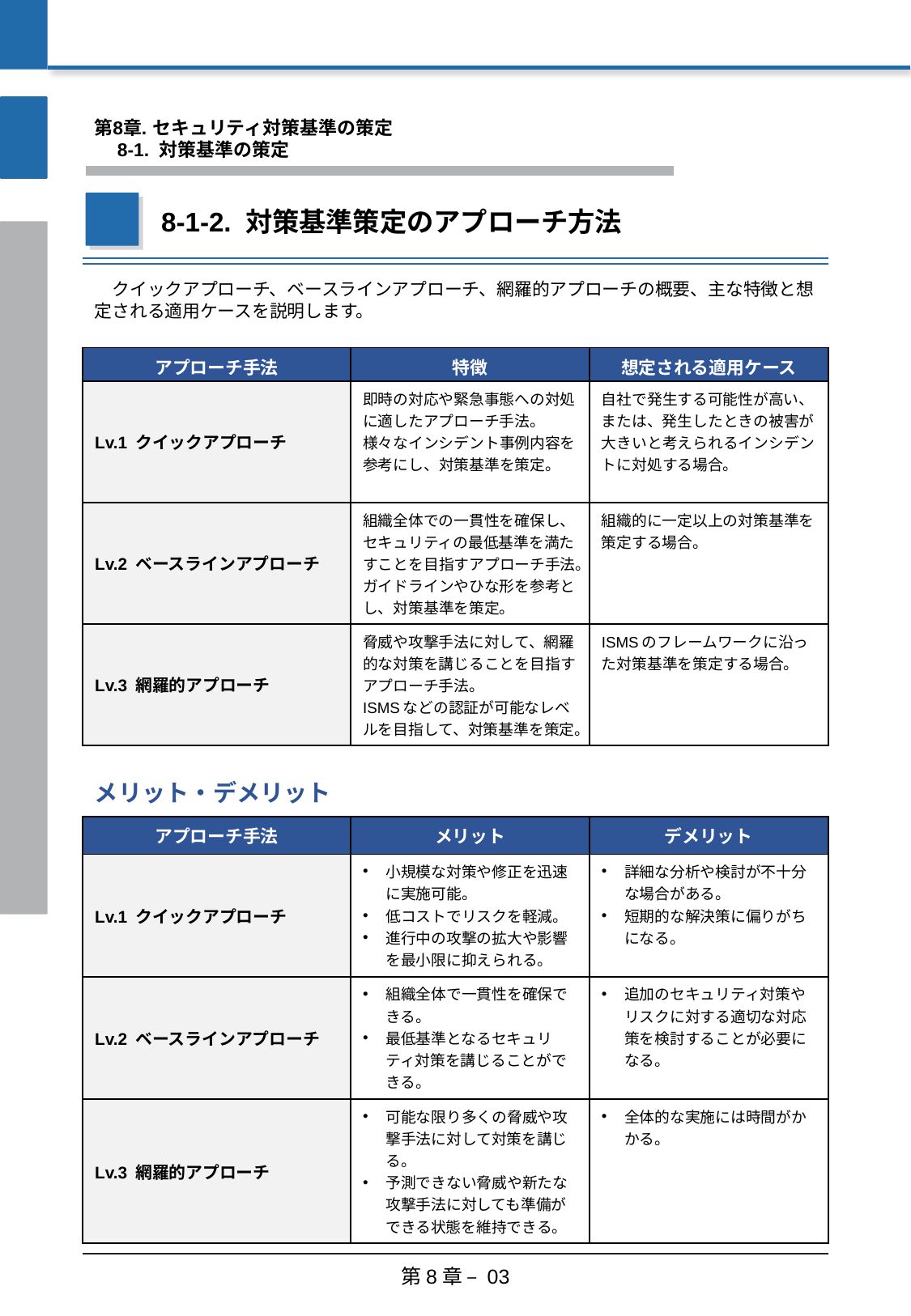

第8章. セキュリティ対策基準の策定
　8-1. 対策基準の策定
8-1-2. 対策基準策定のアプローチ方法
　クイックアプローチ、ベースラインアプローチ、網羅的アプローチの概要、主な特徴と想定される適用ケースを説明します。
| アプローチ手法 | 特徴 | 想定される適用ケース |
| --- | --- | --- |
| Lv.1 クイックアプローチ | 即時の対応や緊急事態への対処に適したアプローチ手法。 様々なインシデント事例内容を参考にし、対策基準を策定。 | 自社で発生する可能性が高い、または、発生したときの被害が大きいと考えられるインシデントに対処する場合。 |
| Lv.2 ベースラインアプローチ | 組織全体での一貫性を確保し、セキュリティの最低基準を満たすことを目指すアプローチ手法。 ガイドラインやひな形を参考とし、対策基準を策定。 | 組織的に一定以上の対策基準を策定する場合。 |
| Lv.3 網羅的アプローチ | 脅威や攻撃手法に対して、網羅的な対策を講じることを目指すアプローチ手法。 ISMSなどの認証が可能なレベルを目指して、対策基準を策定。 | ISMSのフレームワークに沿った対策基準を策定する場合。 |
メリット・デメリット
| アプローチ手法 | メリット | デメリット |
| --- | --- | --- |
| Lv.1 クイックアプローチ | 小規模な対策や修正を迅速に実施可能。 低コストでリスクを軽減。 進行中の攻撃の拡大や影響を最小限に抑えられる。 | 詳細な分析や検討が不十分な場合がある。 短期的な解決策に偏りがちになる。 |
| Lv.2 ベースラインアプローチ | 組織全体で一貫性を確保できる。 最低基準となるセキュリティ対策を講じることができる。 | 追加のセキュリティ対策やリスクに対する適切な対応策を検討することが必要になる。 |
| Lv.3 網羅的アプローチ | 可能な限り多くの脅威や攻撃手法に対して対策を講じる。 予測できない脅威や新たな攻撃手法に対しても準備ができる状態を維持できる。 | 全体的な実施には時間がかかる。 |
第8章 – 03